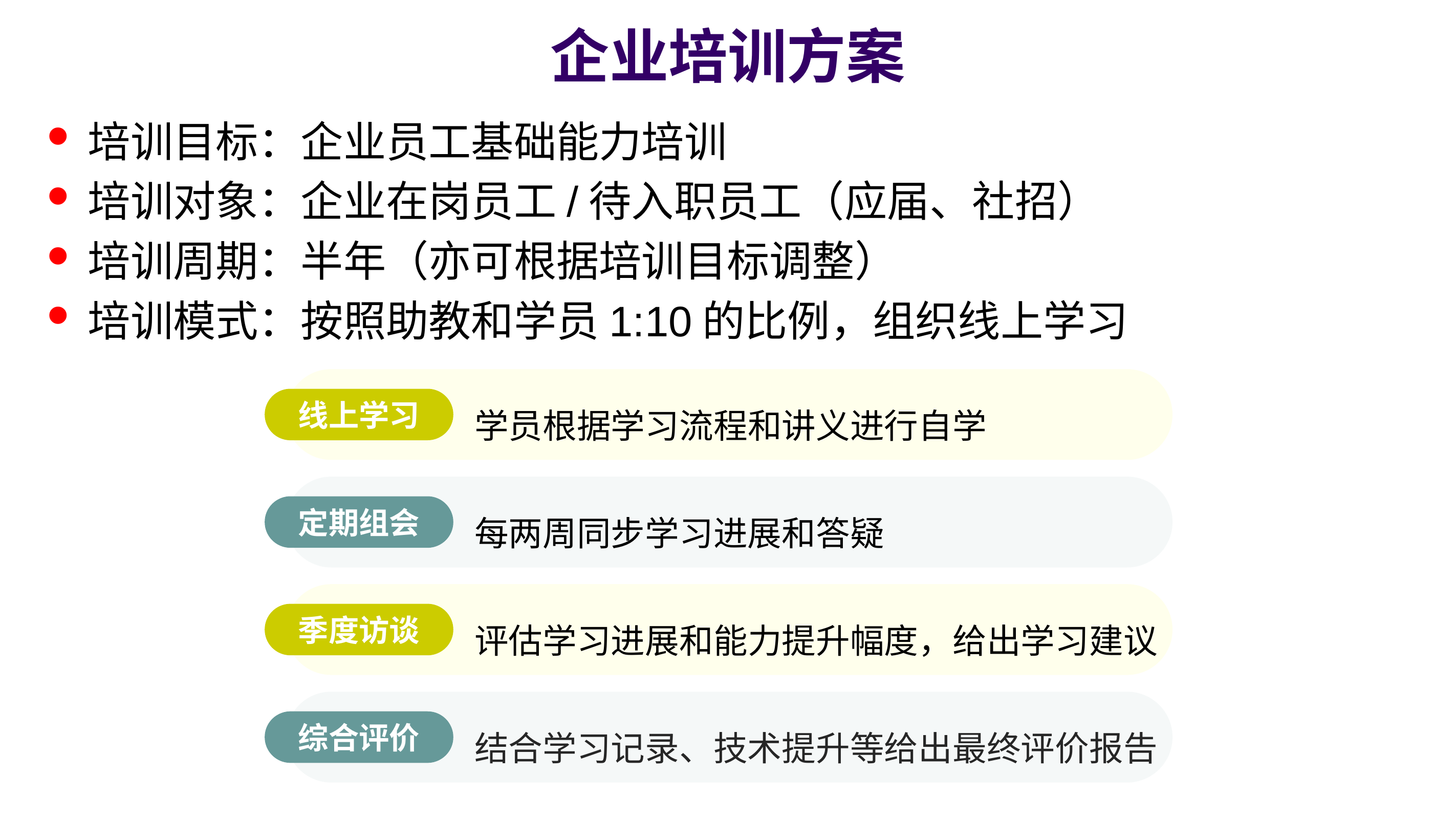

# 企业培训方案
培训目标：企业员工基础能力培训
培训对象：企业在岗员工/待入职员工（应届、社招）
培训周期：半年（亦可根据培训目标调整）
培训模式：按照助教和学员1:10的比例，组织线上学习

学员根据学习流程和讲义进行自学
线上学习

每两周同步学习进展和答疑
定期组会

评估学习进展和能力提升幅度，给出学习建议
季度访谈

结合学习记录、技术提升等给出最终评价报告
综合评价